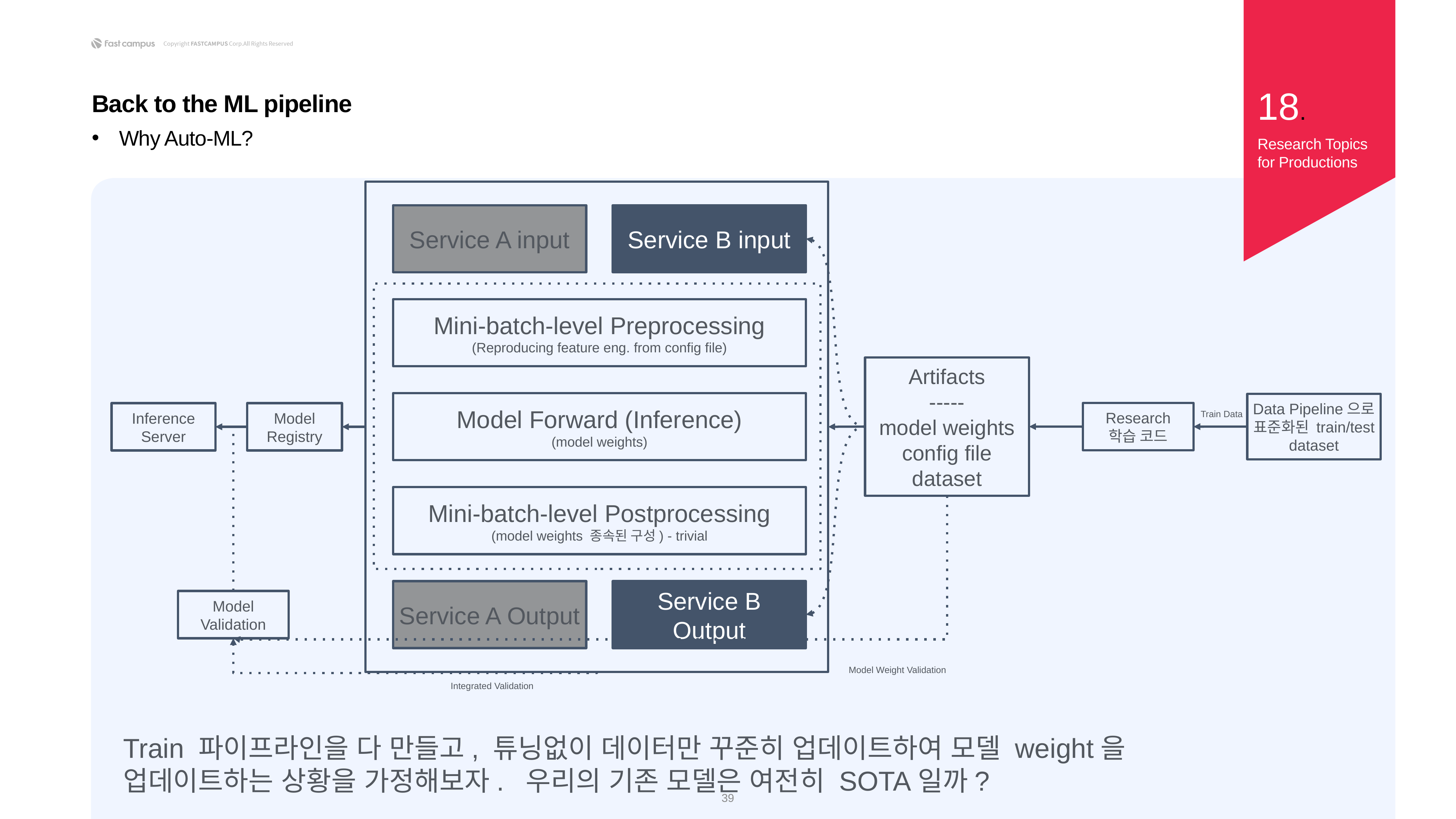

18.
Back to the ML pipeline
Why Auto-ML?
Research Topics
for Productions

Service A input
Service B input

Mini-batch-level Preprocessing
(Reproducing feature eng. from config file)
Artifacts
-----
model weights
config file
dataset
Data Pipeline으로 표준화된 train/test dataset
Model Forward (Inference)
(model weights)
Research 학습 코드
Train Data
Inference Server
Model Registry
Mini-batch-level Postprocessing
(model weights 종속된 구성) - trivial
Service A Output
Service B Output
Model Validation
Model Weight Validation
Integrated Validation
Train 파이프라인을 다 만들고, 튜닝없이 데이터만 꾸준히 업데이트하여 모델 weight을
업데이트하는 상황을 가정해보자.  우리의 기존 모델은 여전히 SOTA일까?
39